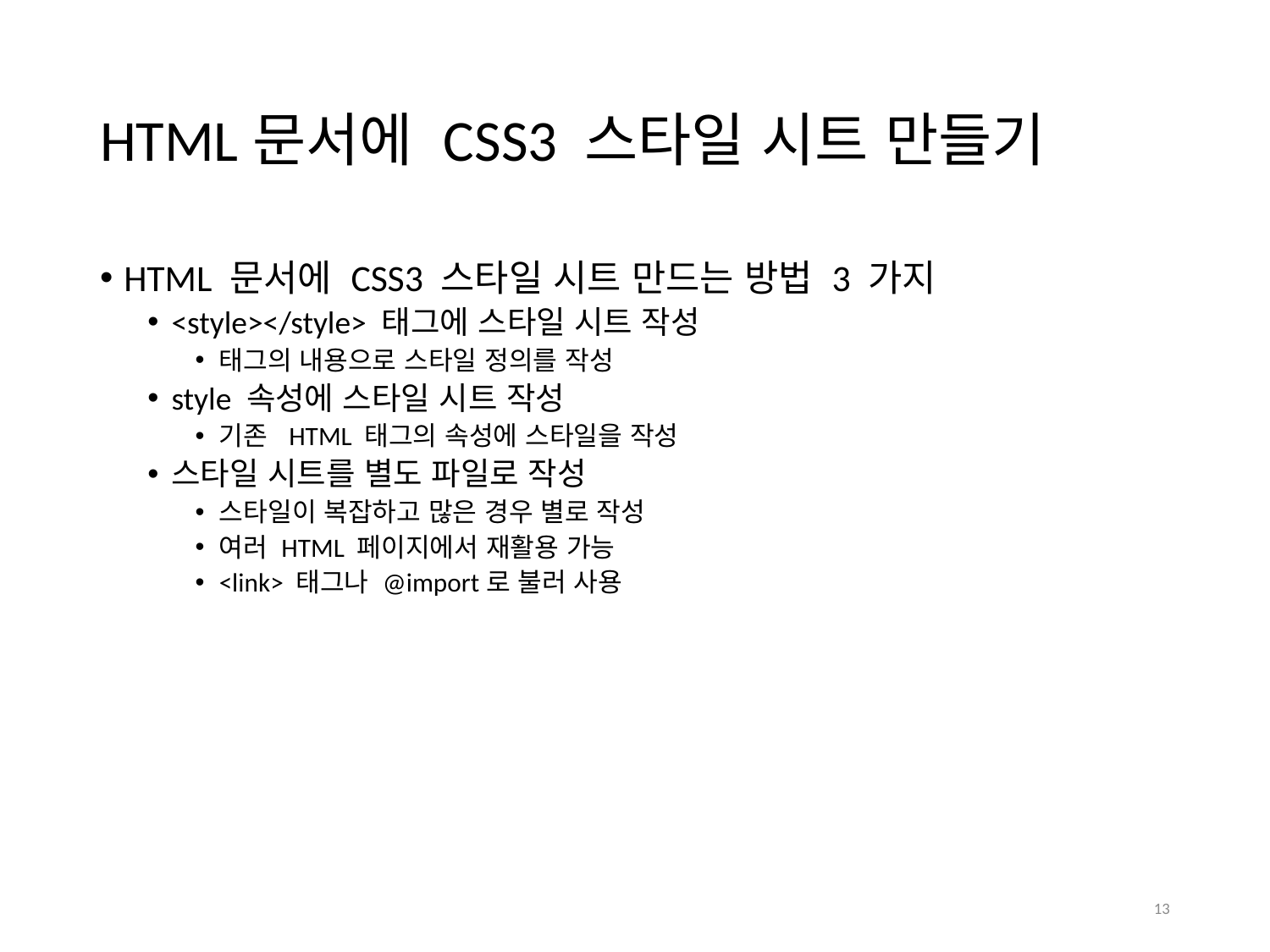

# HTML문서에 CSS3 스타일 시트 만들기
HTML 문서에 CSS3 스타일 시트 만드는 방법 3 가지
<style></style> 태그에 스타일 시트 작성
태그의 내용으로 스타일 정의를 작성
style 속성에 스타일 시트 작성
기존  HTML 태그의 속성에 스타일을 작성
스타일 시트를 별도 파일로 작성
스타일이 복잡하고 많은 경우 별로 작성
여러 HTML 페이지에서 재활용 가능
<link> 태그나 @import로 불러 사용

13